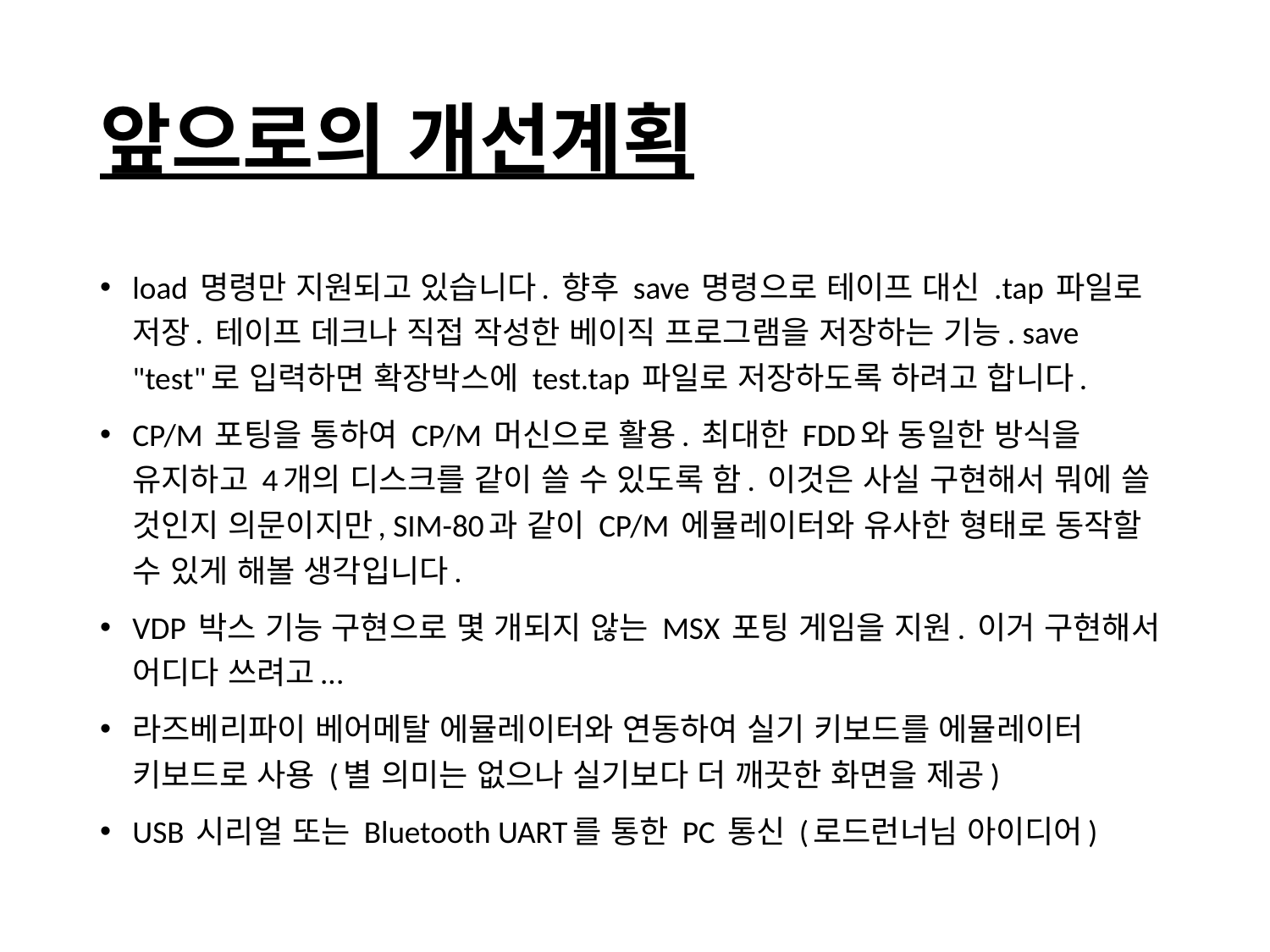

# 앞으로의 개선계획
load 명령만 지원되고 있습니다. 향후 save 명령으로 테이프 대신 .tap 파일로 저장. 테이프 데크나 직접 작성한 베이직 프로그램을 저장하는 기능. save "test"로 입력하면 확장박스에 test.tap 파일로 저장하도록 하려고 합니다.
CP/M 포팅을 통하여 CP/M 머신으로 활용. 최대한 FDD와 동일한 방식을 유지하고 4개의 디스크를 같이 쓸 수 있도록 함. 이것은 사실 구현해서 뭐에 쓸 것인지 의문이지만, SIM-80과 같이 CP/M 에뮬레이터와 유사한 형태로 동작할 수 있게 해볼 생각입니다.
VDP 박스 기능 구현으로 몇 개되지 않는 MSX 포팅 게임을 지원. 이거 구현해서 어디다 쓰려고...
라즈베리파이 베어메탈 에뮬레이터와 연동하여 실기 키보드를 에뮬레이터 키보드로 사용 (별 의미는 없으나 실기보다 더 깨끗한 화면을 제공)
USB 시리얼 또는 Bluetooth UART를 통한 PC 통신 (로드런너님 아이디어)